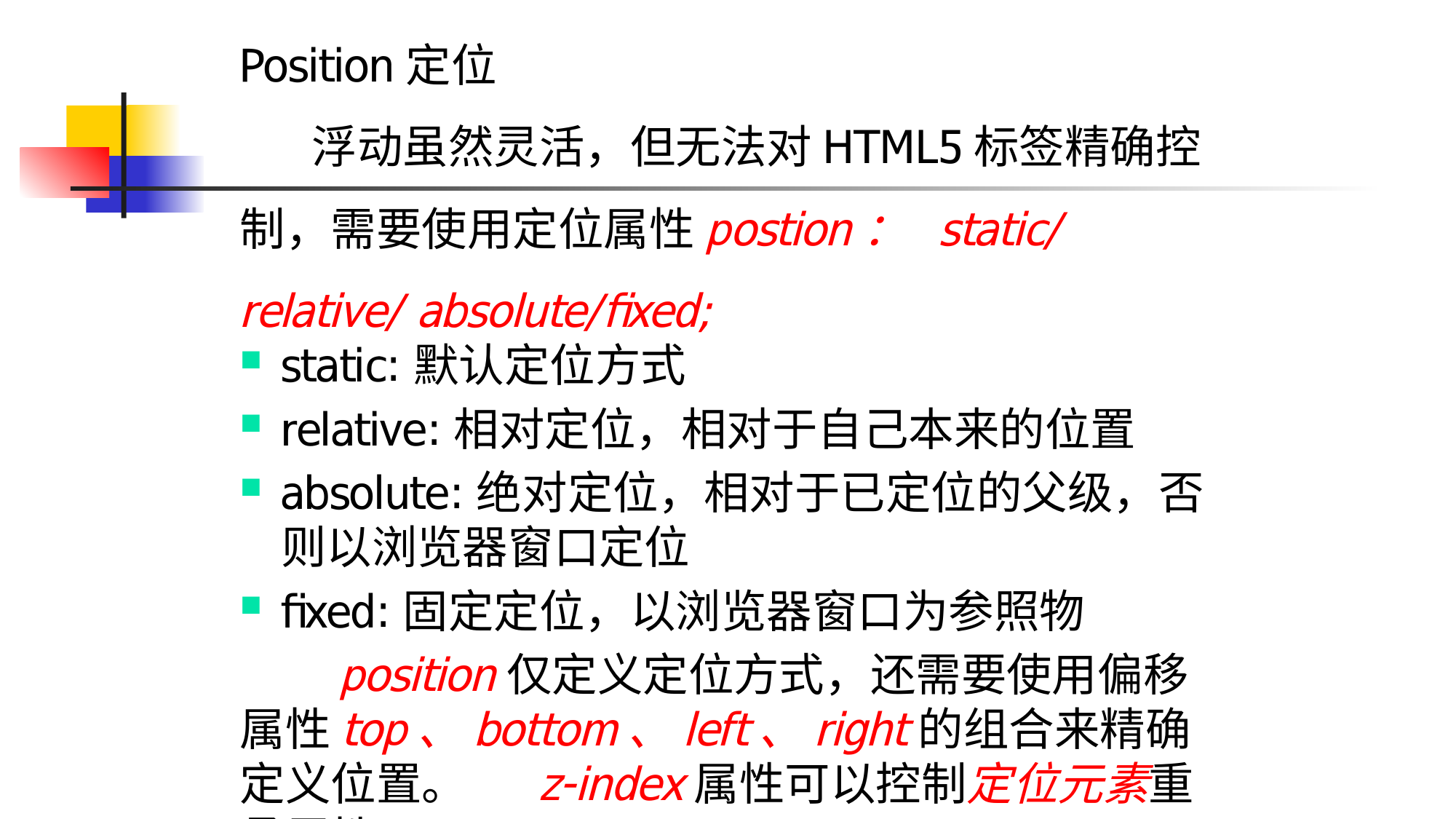

Position定位
      浮动虽然灵活，但无法对HTML5标签精确控制，需要使用定位属性postion：  static/ relative/ absolute/fixed;
static:默认定位方式
relative:相对定位，相对于自己本来的位置
absolute:绝对定位，相对于已定位的父级，否则以浏览器窗口定位
fixed:固定定位，以浏览器窗口为参照物
       position仅定义定位方式，还需要使用偏移属性top、bottom、left、right的组合来精确定义位置。      z-index属性可以控制定位元素重叠属性